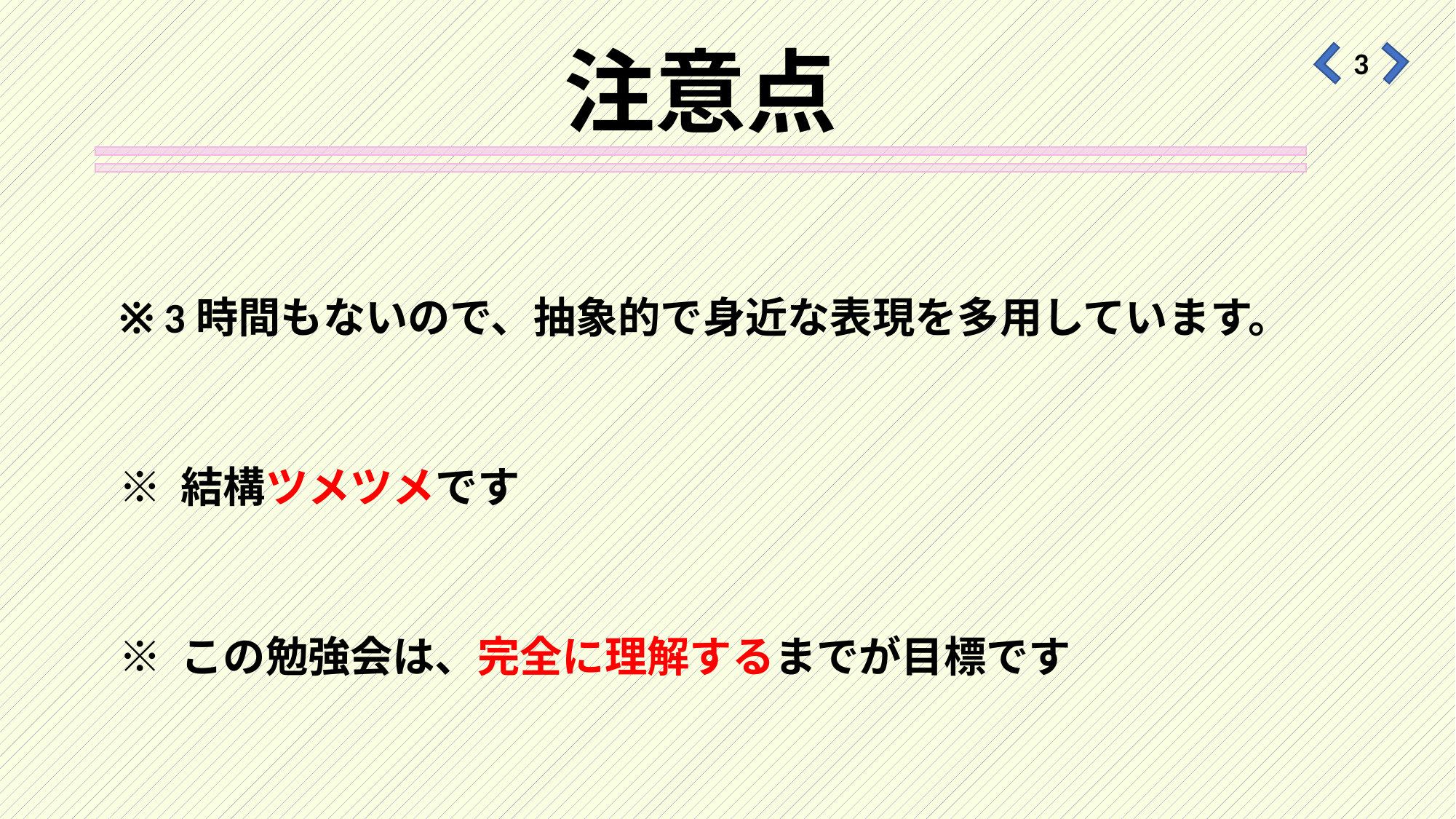

# 注意点
3

※ 3時間もないので、抽象的で身近な表現を多用しています。
※ 結構ツメツメです
※ この勉強会は、完全に理解するまでが目標です